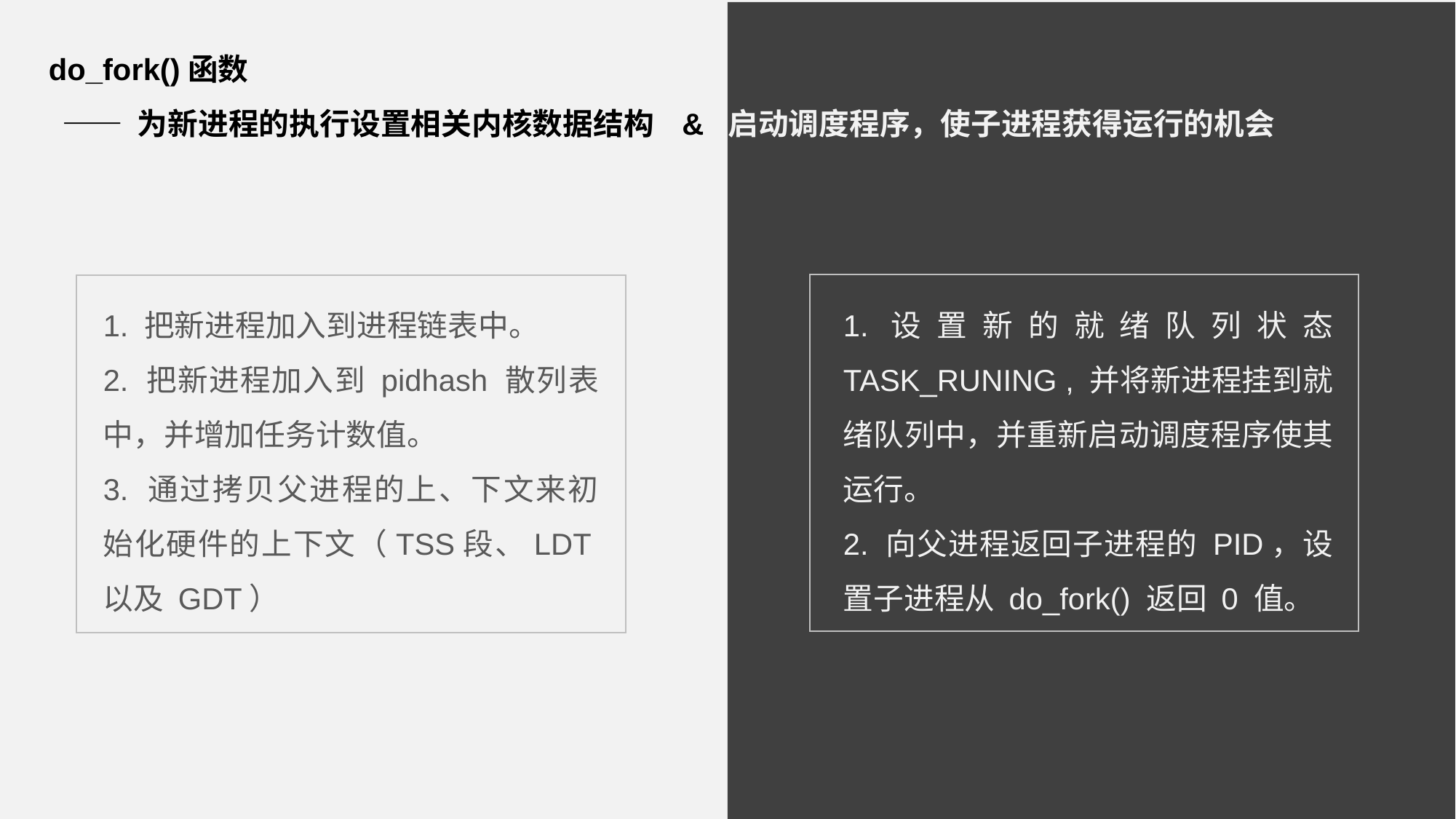

do_fork()函数
  —— 为新进程的执行设置相关内核数据结构   &  启动调度程序，使子进程获得运行的机会

1. 把新进程加入到进程链表中。
2. 把新进程加入到 pidhash 散列表中，并增加任务计数值。
3. 通过拷贝父进程的上、下文来初始化硬件的上下文（TSS段、LDT以及 GDT）
1.设置新的就绪队列状态 TASK_RUNING , 并将新进程挂到就绪队列中，并重新启动调度程序使其运行。
2. 向父进程返回子进程的 PID，设置子进程从 do_fork() 返回 0 值。